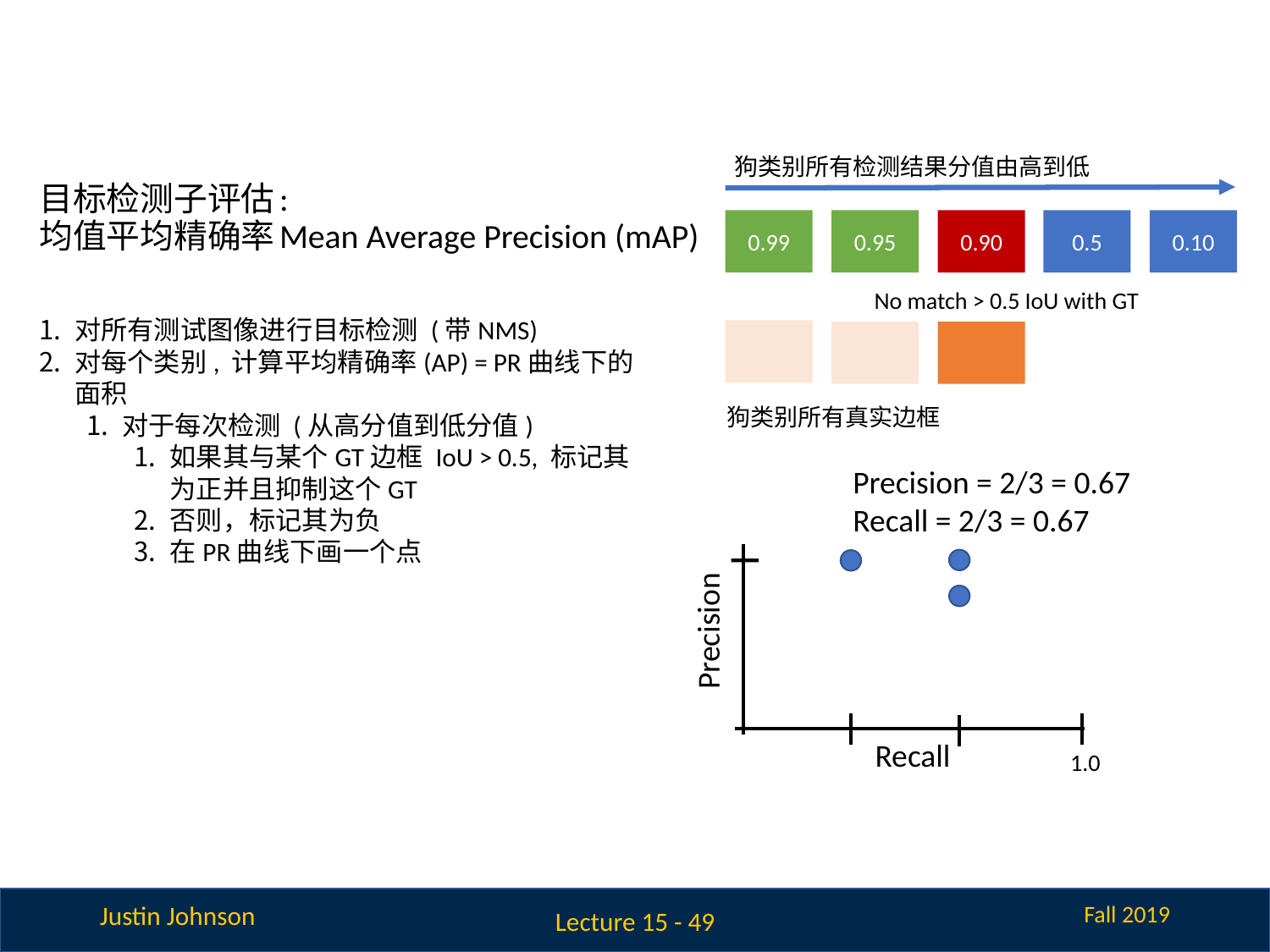

狗类别所有检测结果分值由高到低
# 目标检测子评估: 均值平均精确率Mean Average Precision (mAP)
0.99
0.95
0.90
0.5
0.10
No match > 0.5 IoU with GT
对所有测试图像进行目标检测 (带NMS)
对每个类别, 计算平均精确率(AP) = PR曲线下的面积
对于每次检测 (从高分值到低分值)
如果其与某个GT边框 IoU > 0.5, 标记其为正并且抑制这个GT
否则，标记其为负
在PR曲线下画一个点

狗类别所有真实边框
Precision = 2/3 = 0.67
Recall = 2/3 = 0.67

Precision
Recall
1.0
Lecture 15 - 49